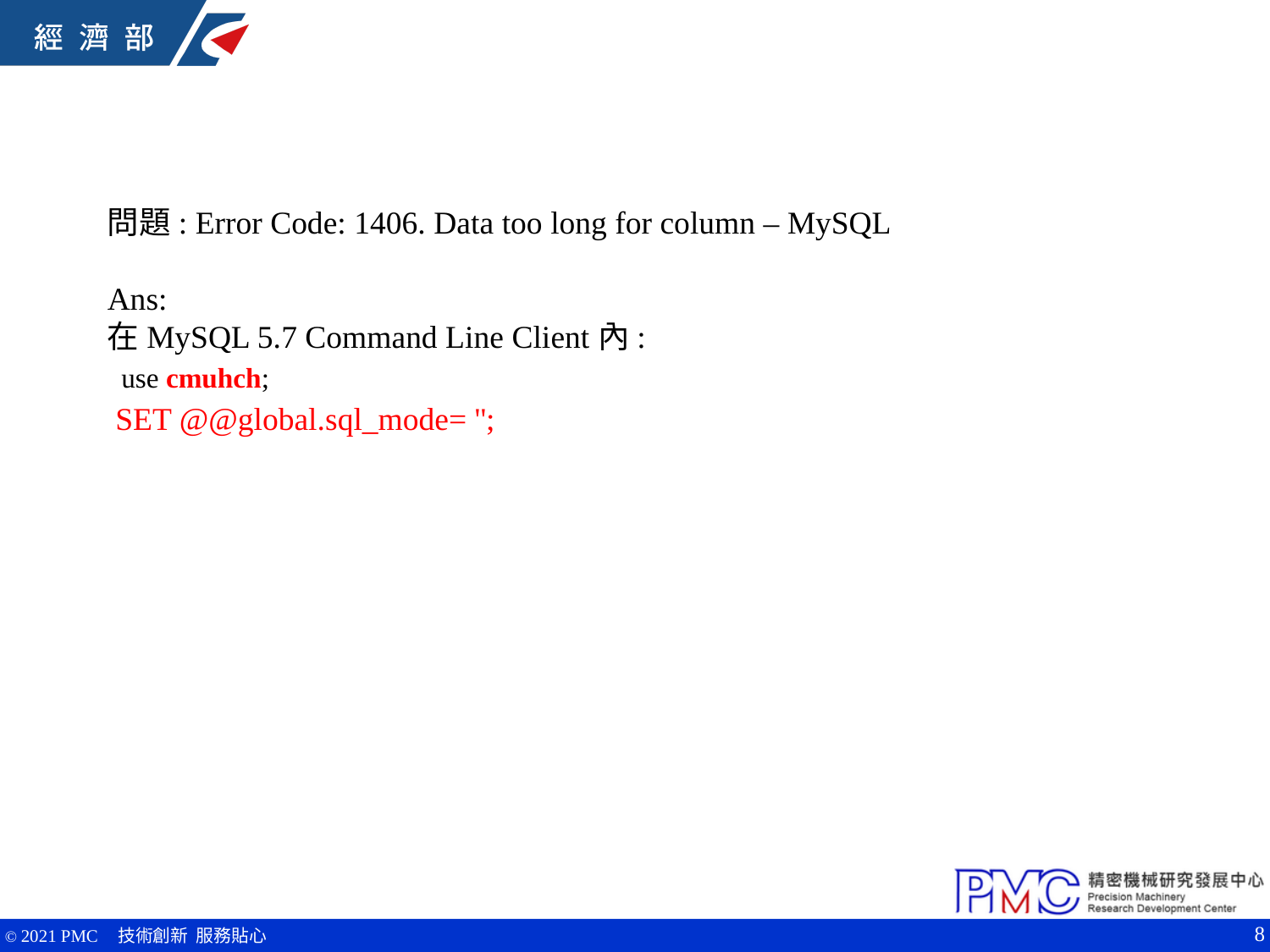

問題: Error Code: 1406. Data too long for column – MySQL

Ans:
在MySQL 5.7 Command Line Client內:
  use cmuhch;
 SET @@global.sql_mode= '';
8